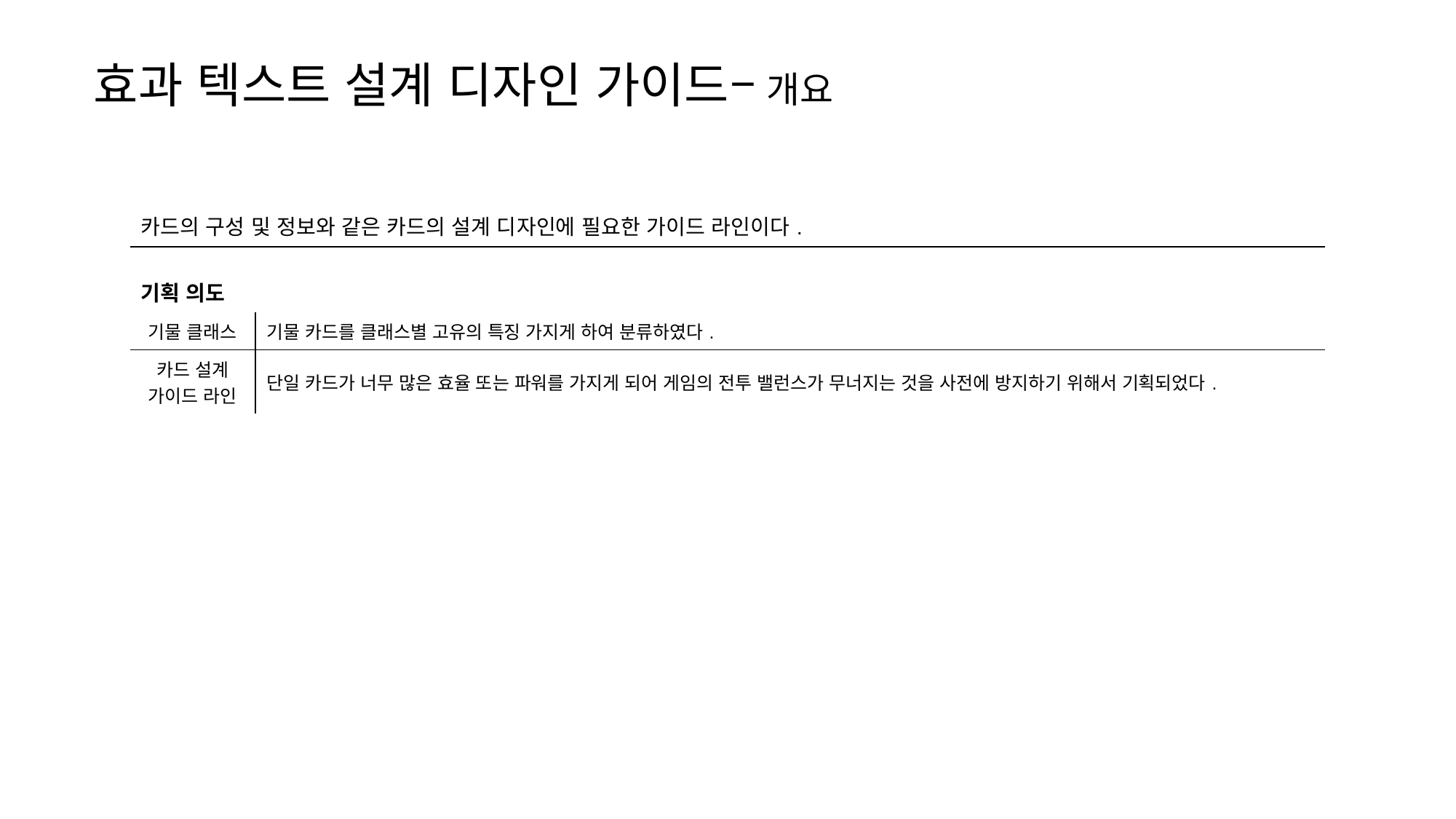

효과 텍스트 설계 디자인 가이드– 개요
| 카드의 구성 및 정보와 같은 카드의 설계 디자인에 필요한 가이드 라인이다. |  |
| --- | --- |
| 기획 의도 |  |
| 기물 클래스 | 기물 카드를 클래스별 고유의 특징 가지게 하여 분류하였다. |
| 카드 설계 가이드 라인 | 단일 카드가 너무 많은 효율 또는 파워를 가지게 되어 게임의 전투 밸런스가 무너지는 것을 사전에 방지하기 위해서 기획되었다. |